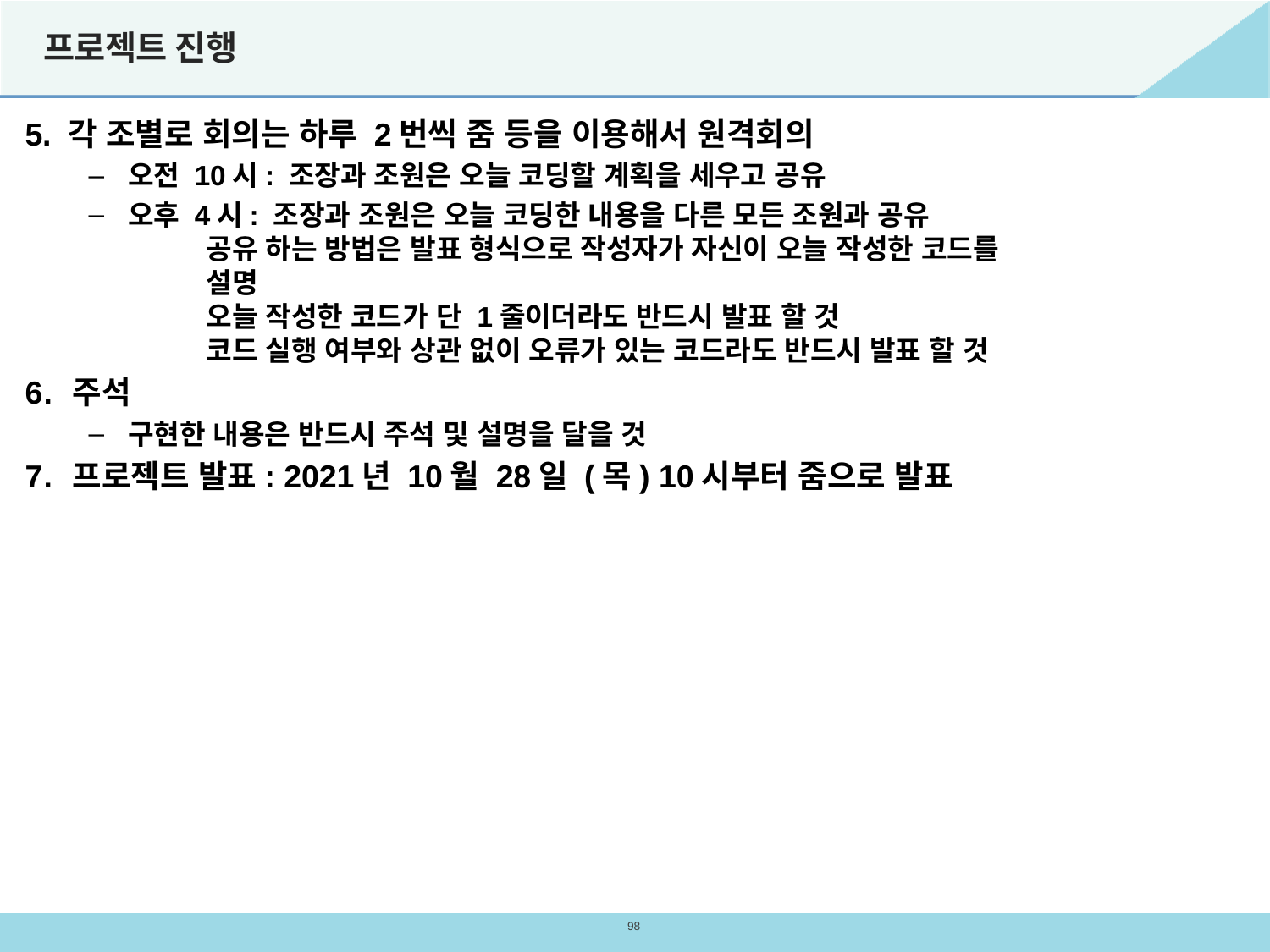

# 프로젝트 진행
5. 각 조별로 회의는 하루 2번씩 줌 등을 이용해서 원격회의
오전 10시: 조장과 조원은 오늘 코딩할 계획을 세우고 공유
오후 4시: 조장과 조원은 오늘 코딩한 내용을 다른 모든 조원과 공유
          공유 하는 방법은 발표 형식으로 작성자가 자신이 오늘 작성한 코드를
          설명
          오늘 작성한 코드가 단 1줄이더라도 반드시 발표 할 것
          코드 실행 여부와 상관 없이 오류가 있는 코드라도 반드시 발표 할 것
주석
구현한 내용은 반드시 주석 및 설명을 달을 것
프로젝트 발표: 2021년 10월 28일 (목) 10시부터 줌으로 발표